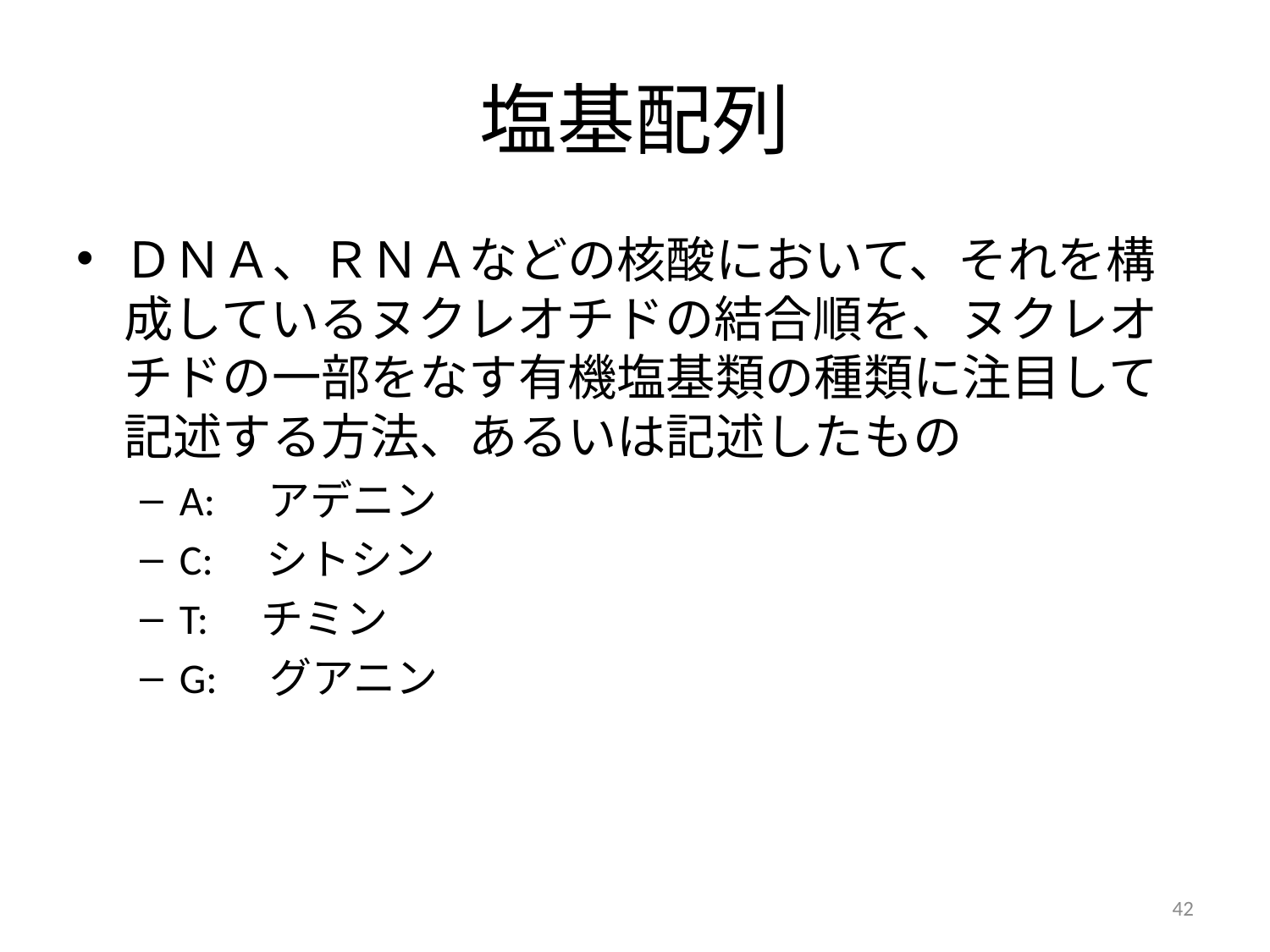

# 塩基配列
ＤＮＡ、ＲＮＡなどの核酸において、それを構成しているヌクレオチドの結合順を、ヌクレオチドの一部をなす有機塩基類の種類に注目して記述する方法、あるいは記述したもの
A:　アデニン
C:　シトシン
T:　チミン
G:　グアニン
42